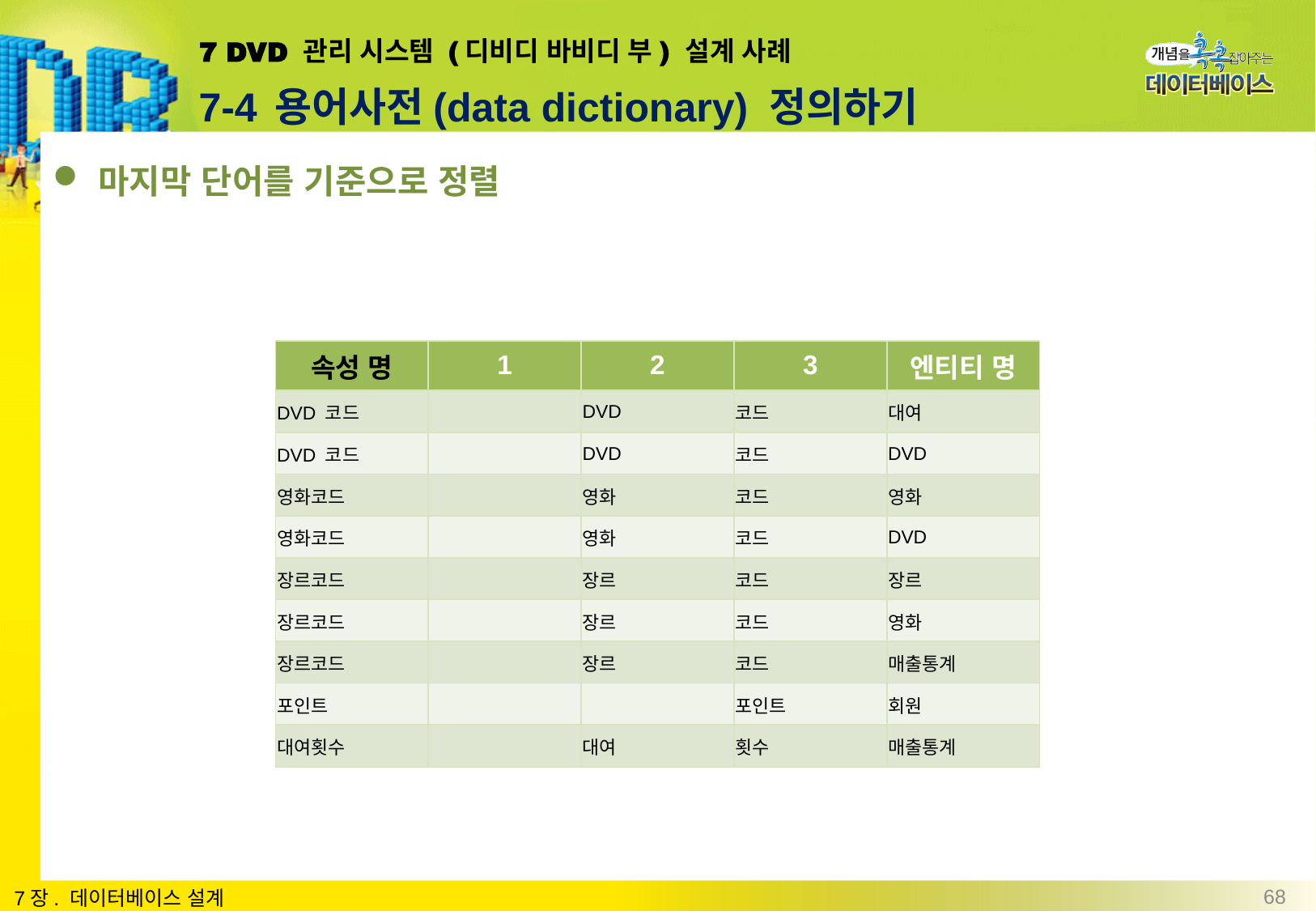

# 7 DVD 관리 시스템 (디비디 바비디 부) 설계 사례
7-4 용어사전(data dictionary) 정의하기
마지막 단어를 기준으로 정렬
| 속성 명 | 1 | 2 | 3 | 엔티티 명 |
| --- | --- | --- | --- | --- |
| DVD 코드 |  | DVD | 코드 | 대여 |
| DVD 코드 |  | DVD | 코드 | DVD |
| 영화코드 |  | 영화 | 코드 | 영화 |
| 영화코드 |  | 영화 | 코드 | DVD |
| 장르코드 |  | 장르 | 코드 | 장르 |
| 장르코드 |  | 장르 | 코드 | 영화 |
| 장르코드 |  | 장르 | 코드 | 매출통계 |
| 포인트 |  |  | 포인트 | 회원 |
| 대여횟수 |  | 대여 | 횟수 | 매출통계 |
68